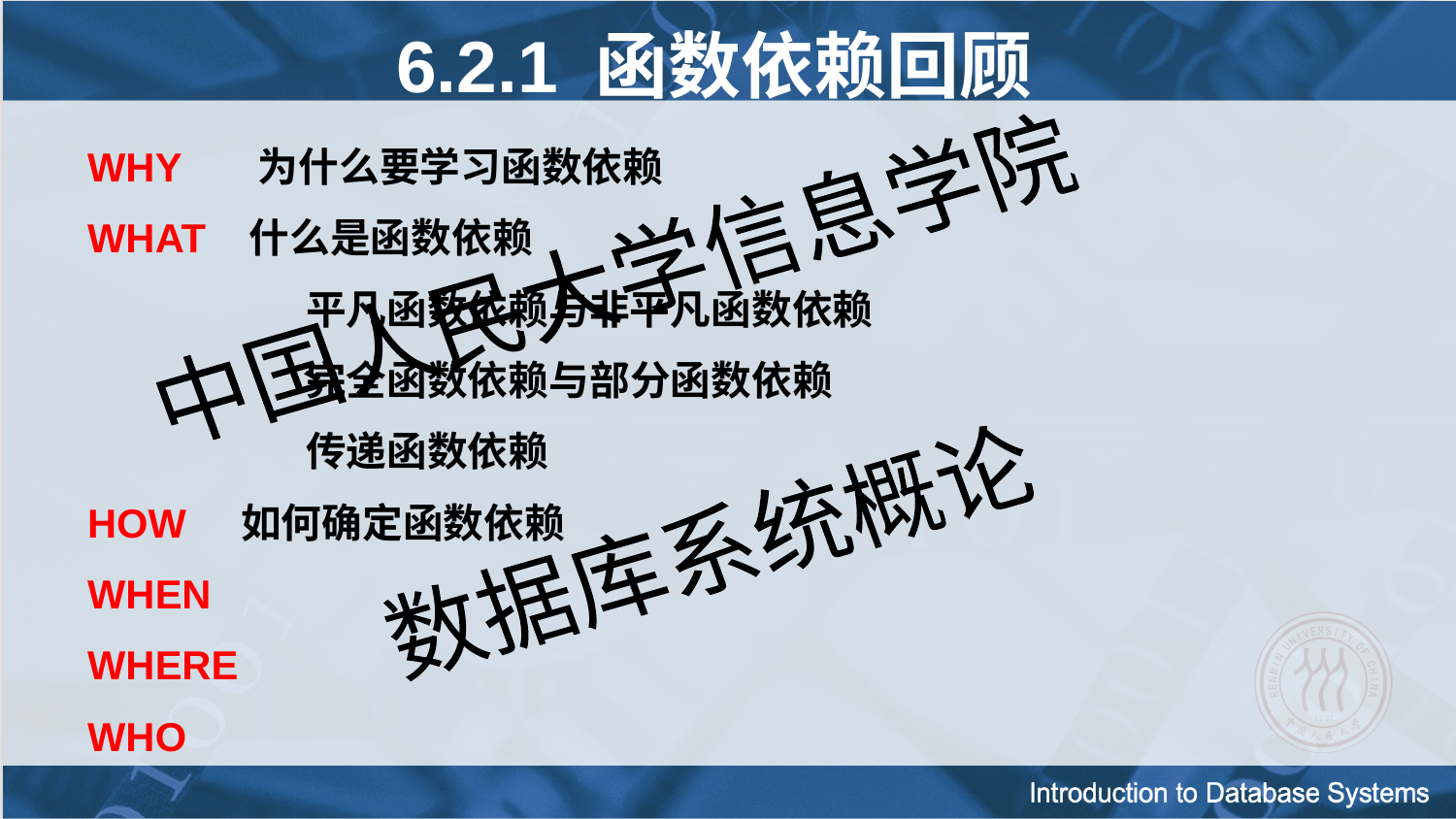

# 6.2.1 函数依赖回顾
WHY      为什么要学习函数依赖
WHAT   什么是函数依赖
平凡函数依赖与非平凡函数依赖
完全函数依赖与部分函数依赖
传递函数依赖
HOW    如何确定函数依赖
WHEN
WHERE
WHO